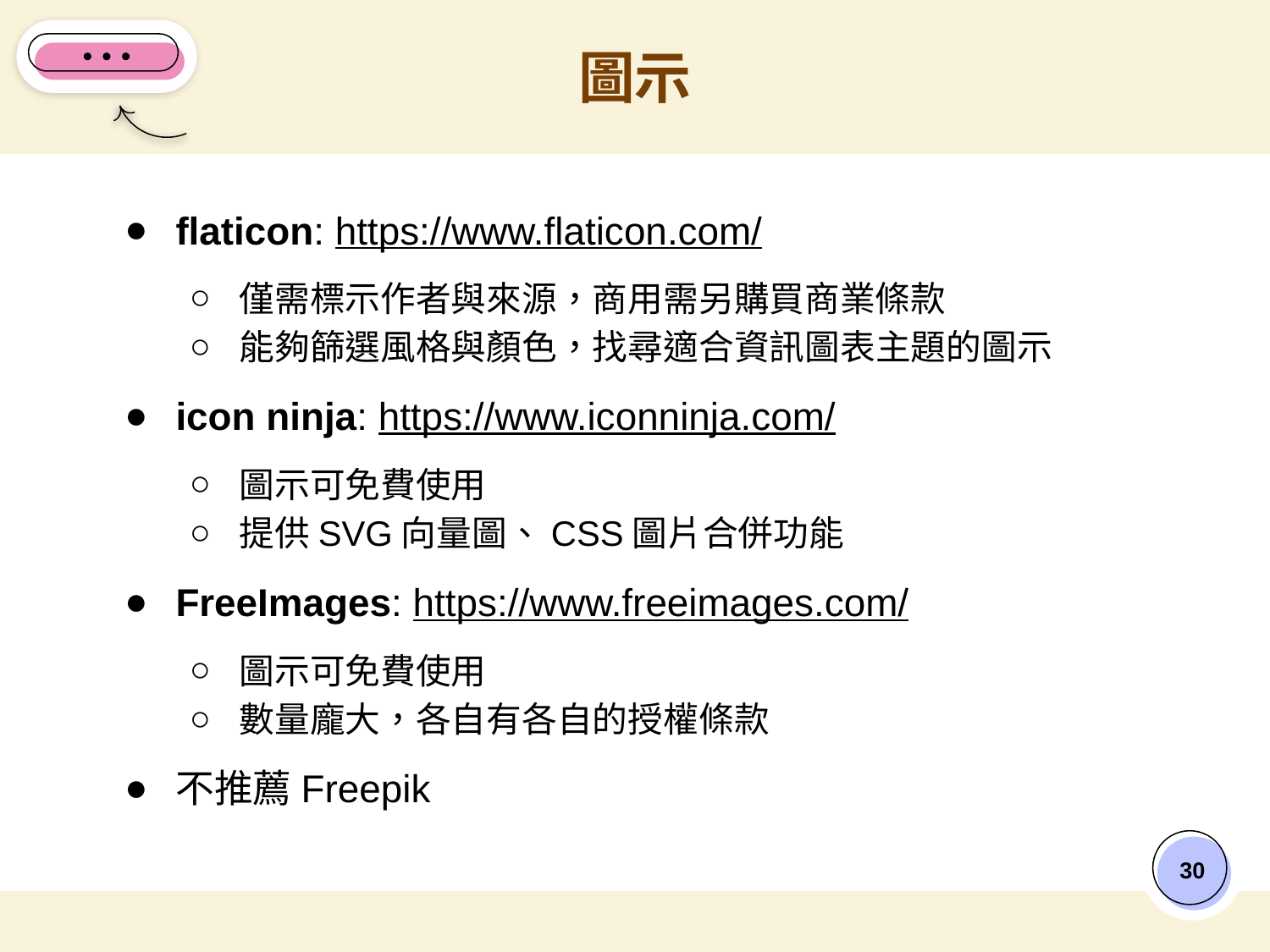

# 圖示
flaticon: https://www.flaticon.com/
僅需標示作者與來源，商用需另購買商業條款
能夠篩選風格與顏色，找尋適合資訊圖表主題的圖示
icon ninja: https://www.iconninja.com/
圖示可免費使用
提供SVG向量圖、CSS圖片合併功能
FreeImages: https://www.freeimages.com/
圖示可免費使用
數量龐大，各自有各自的授權條款
不推薦Freepik
30